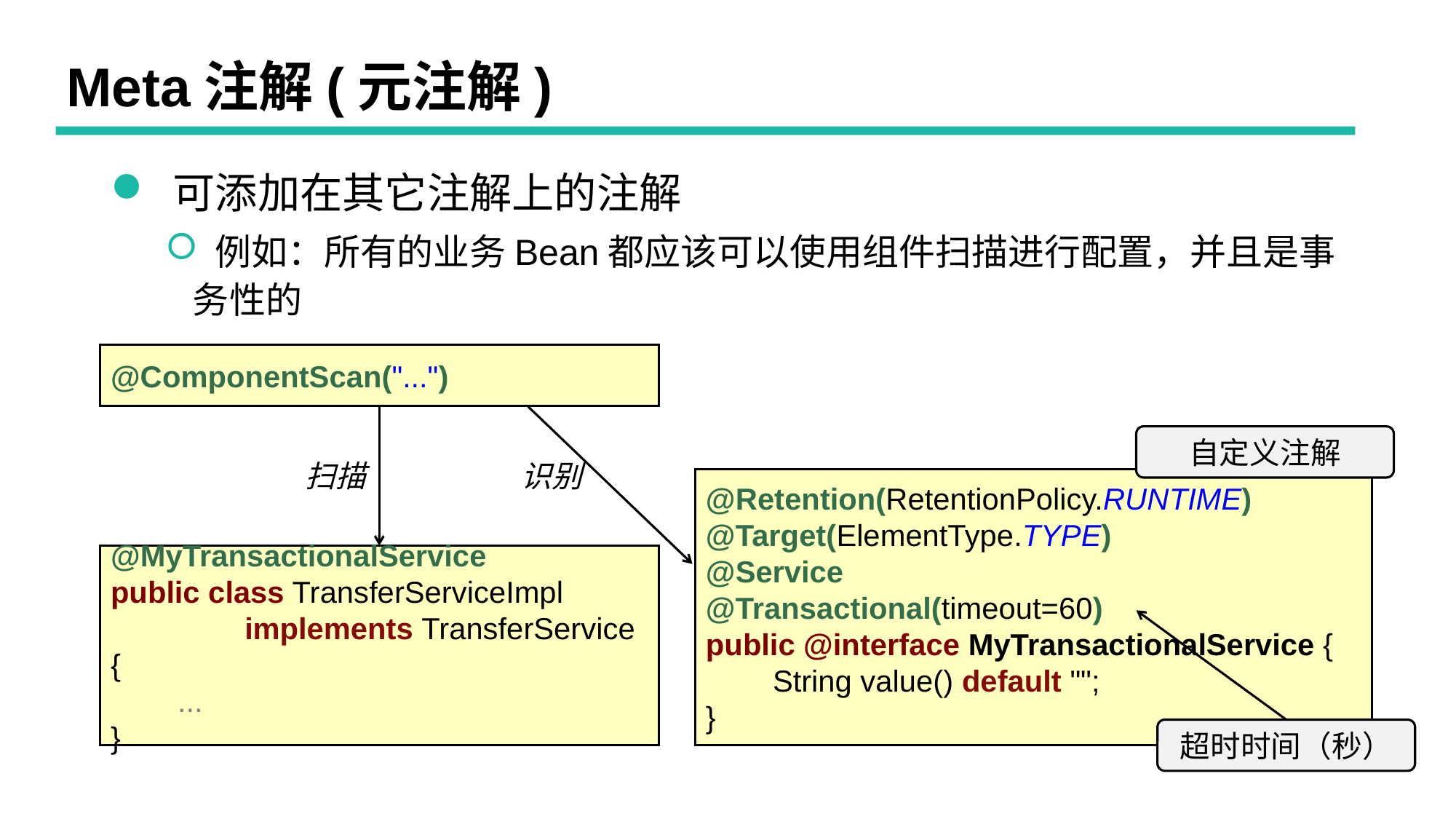

# Meta注解(元注解)
 可添加在其它注解上的注解
 例如：所有的业务Bean都应该可以使用组件扫描进行配置，并且是事务性的
@ComponentScan("...")
自定义注解
扫描
识别
@Retention(RetentionPolicy.RUNTIME)
@Target(ElementType.TYPE)
@Service
@Transactional(timeout=60)
public @interface MyTransactionalService {
        String value() default "";
}
@MyTransactionalService
public class TransferServiceImpl
                implements TransferService {
        ...
}
超时时间（秒）